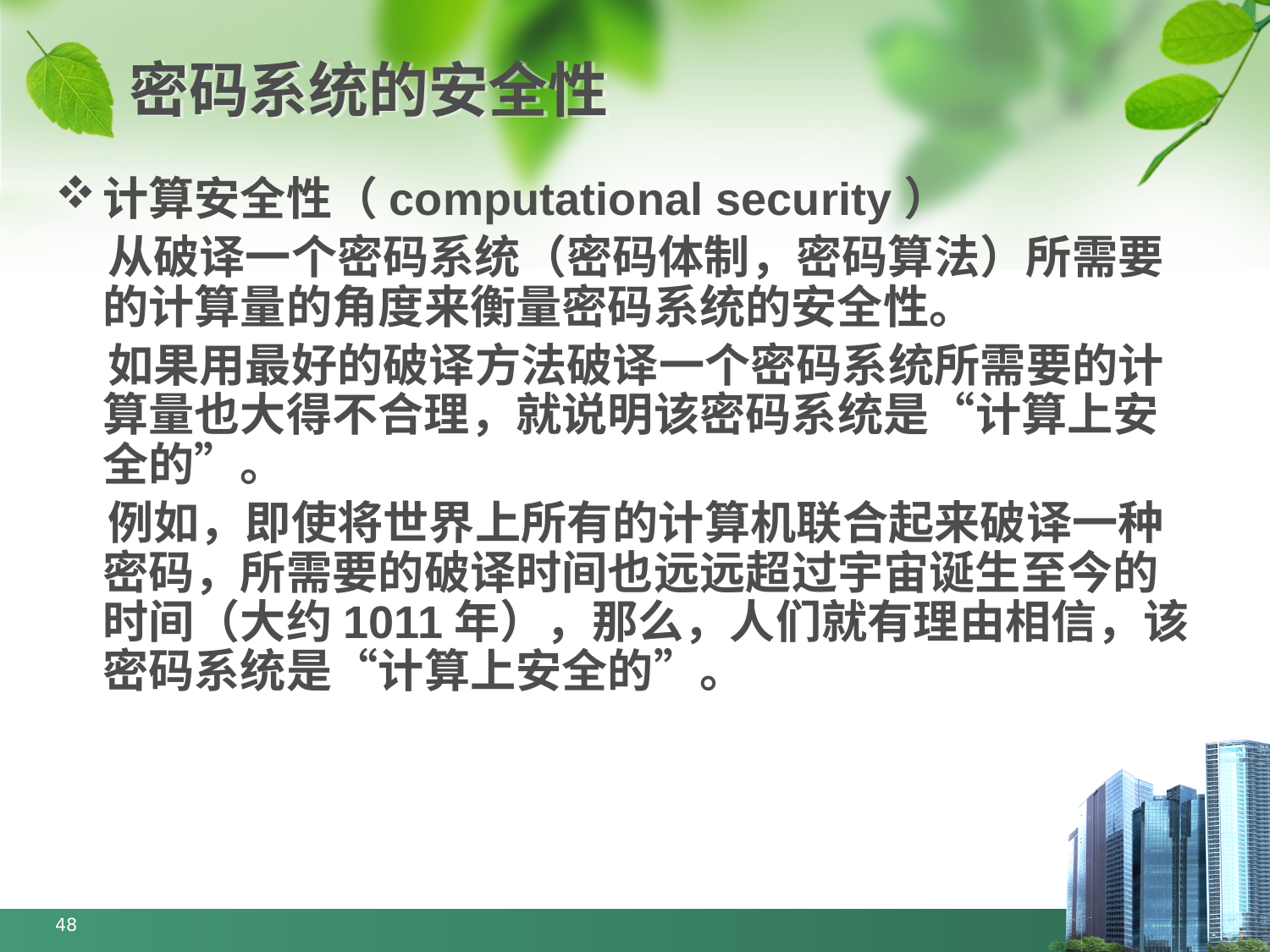

# 密码系统的安全性
计算安全性（computational security）
    从破译一个密码系统（密码体制，密码算法）所需要的计算量的角度来衡量密码系统的安全性。
    如果用最好的破译方法破译一个密码系统所需要的计算量也大得不合理，就说明该密码系统是“计算上安全的”。
    例如，即使将世界上所有的计算机联合起来破译一种密码，所需要的破译时间也远远超过宇宙诞生至今的时间（大约1011年），那么，人们就有理由相信，该密码系统是“计算上安全的”。

48